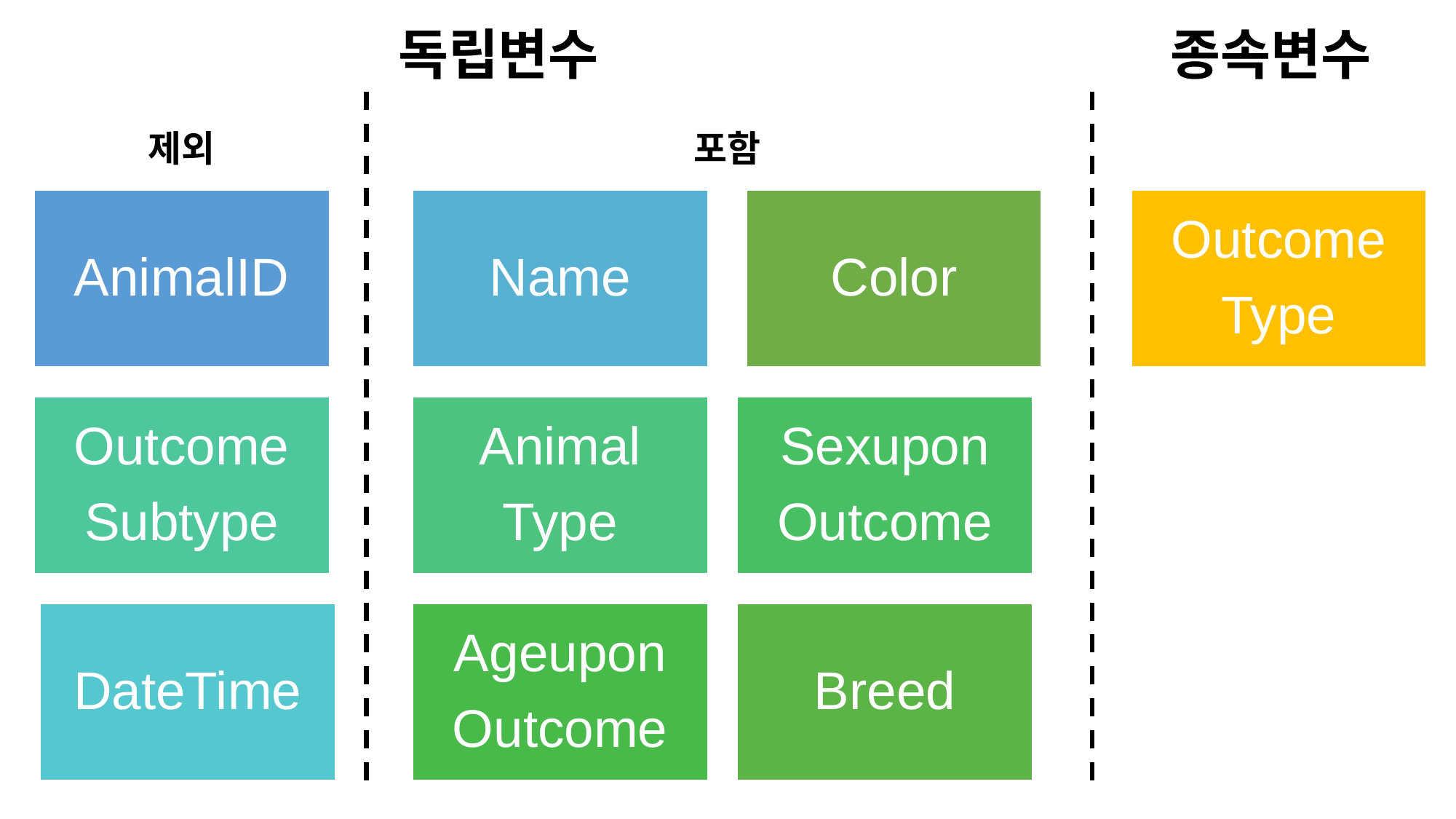

독립변수
종속변수
제외
포함
AnimalID
Name
Color
Outcome
Type
Outcome
Subtype
Animal
Type
Sexupon
Outcome
DateTime
Ageupon
Outcome
Breed